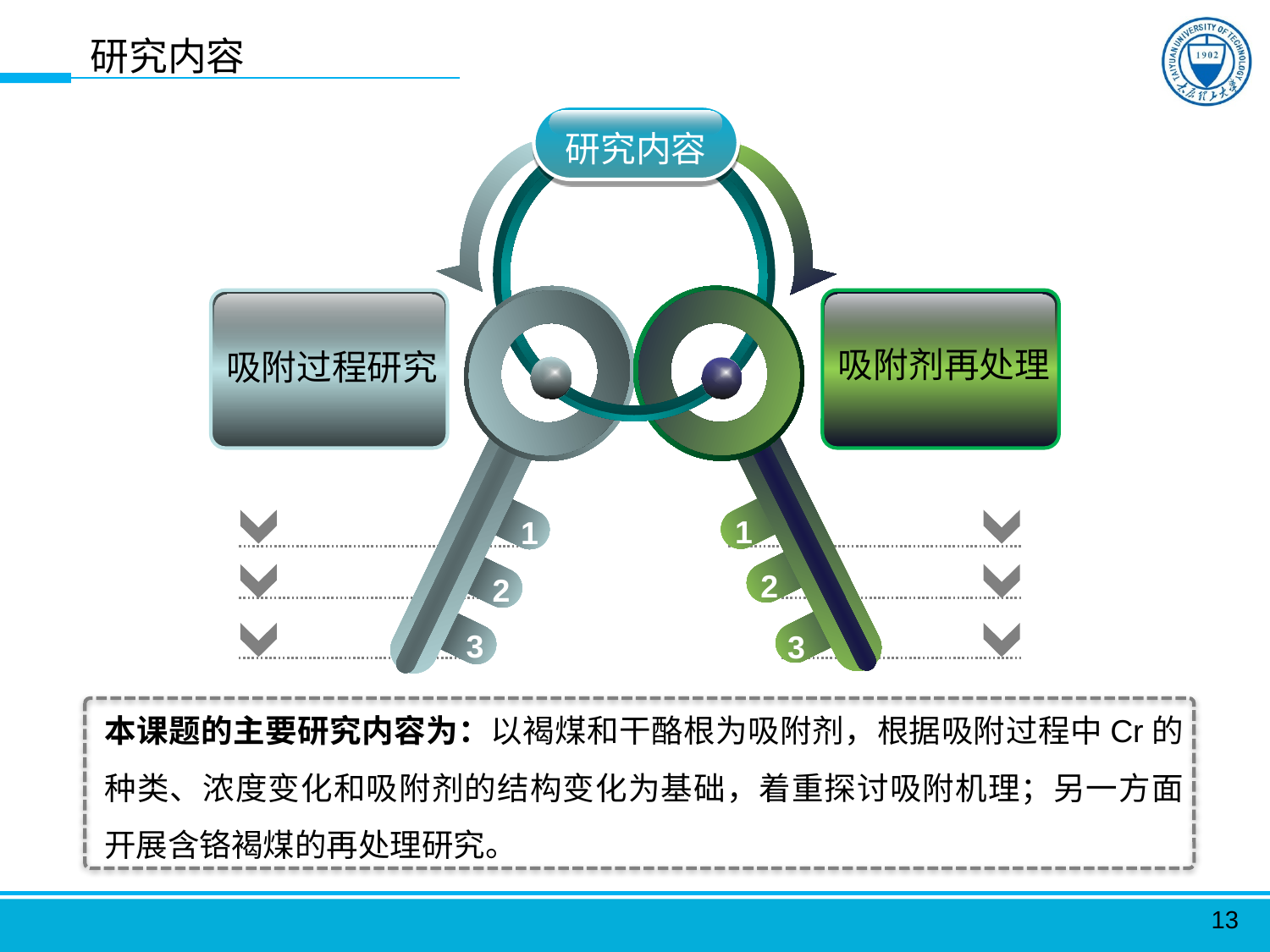

研究内容

研究内容

吸附剂再处理
吸附过程研究

1
1

2

2

3
3

本课题的主要研究内容为：以褐煤和干酪根为吸附剂，根据吸附过程中Cr的种类、浓度变化和吸附剂的结构变化为基础，着重探讨吸附机理；另一方面开展含铬褐煤的再处理研究。

13